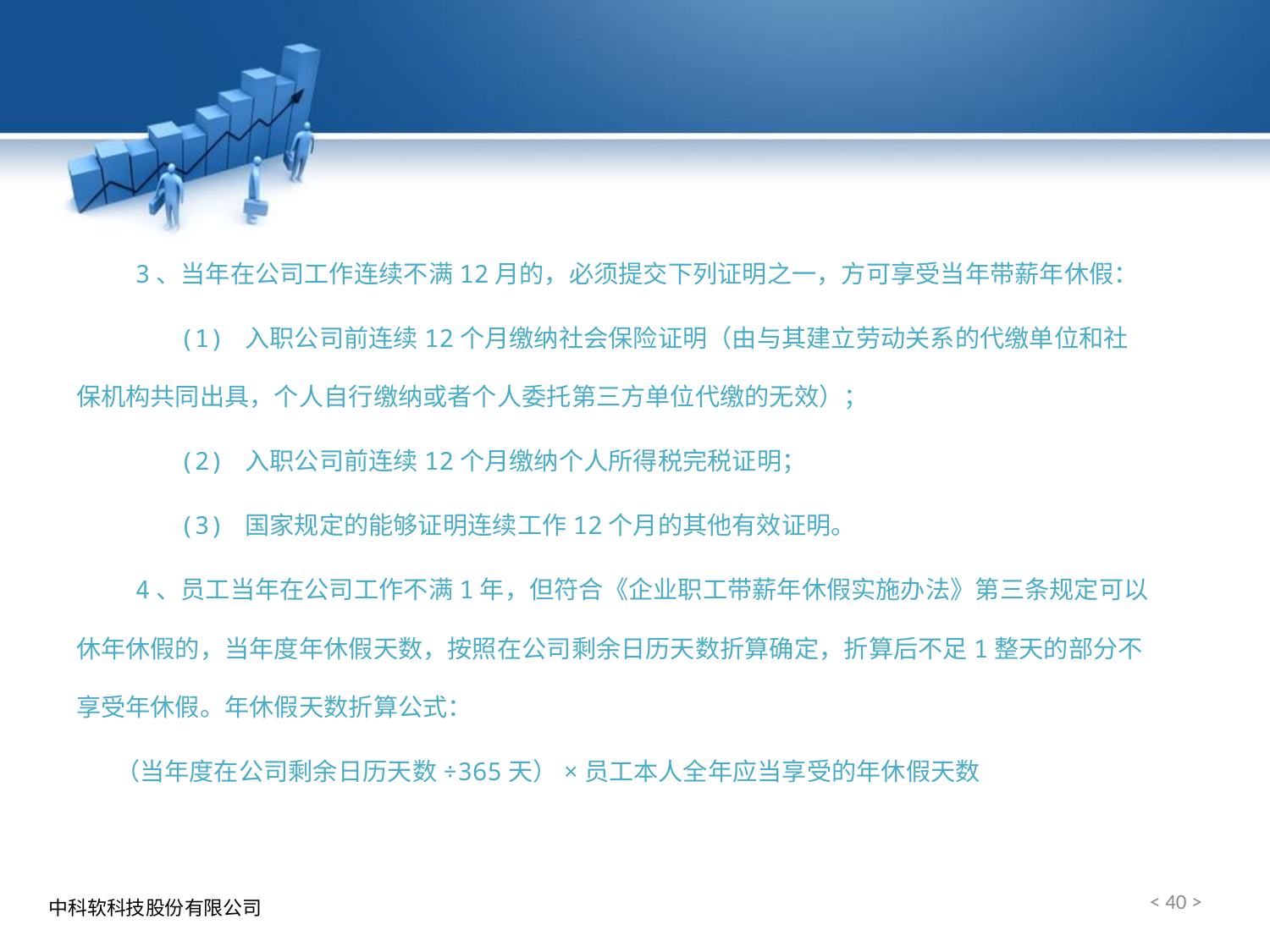

3、当年在公司工作连续不满12月的，必须提交下列证明之一，方可享受当年带薪年休假：
       (1) 入职公司前连续12个月缴纳社会保险证明（由与其建立劳动关系的代缴单位和社保机构共同出具，个人自行缴纳或者个人委托第三方单位代缴的无效）；
       (2) 入职公司前连续12个月缴纳个人所得税完税证明；
       (3) 国家规定的能够证明连续工作12个月的其他有效证明。
    4、员工当年在公司工作不满1年，但符合《企业职工带薪年休假实施办法》第三条规定可以休年休假的，当年度年休假天数，按照在公司剩余日历天数折算确定，折算后不足1整天的部分不享受年休假。年休假天数折算公式：
      （当年度在公司剩余日历天数÷365天）×员工本人全年应当享受的年休假天数